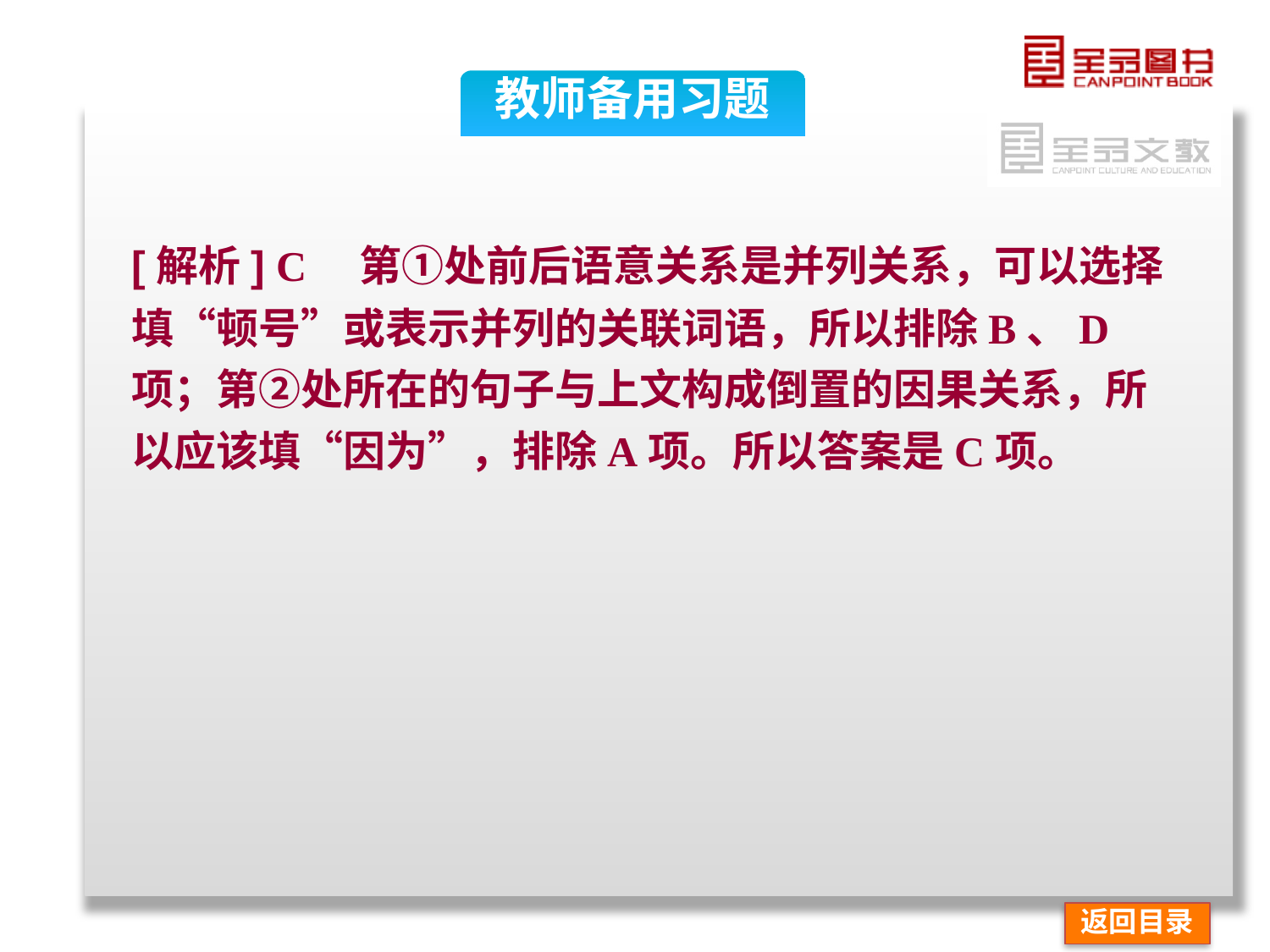

教师备用习题
[解析] C　第①处前后语意关系是并列关系，可以选择填“顿号”或表示并列的关联词语，所以排除B、D项；第②处所在的句子与上文构成倒置的因果关系，所以应该填“因为”，排除A项。所以答案是C项。
返回目录